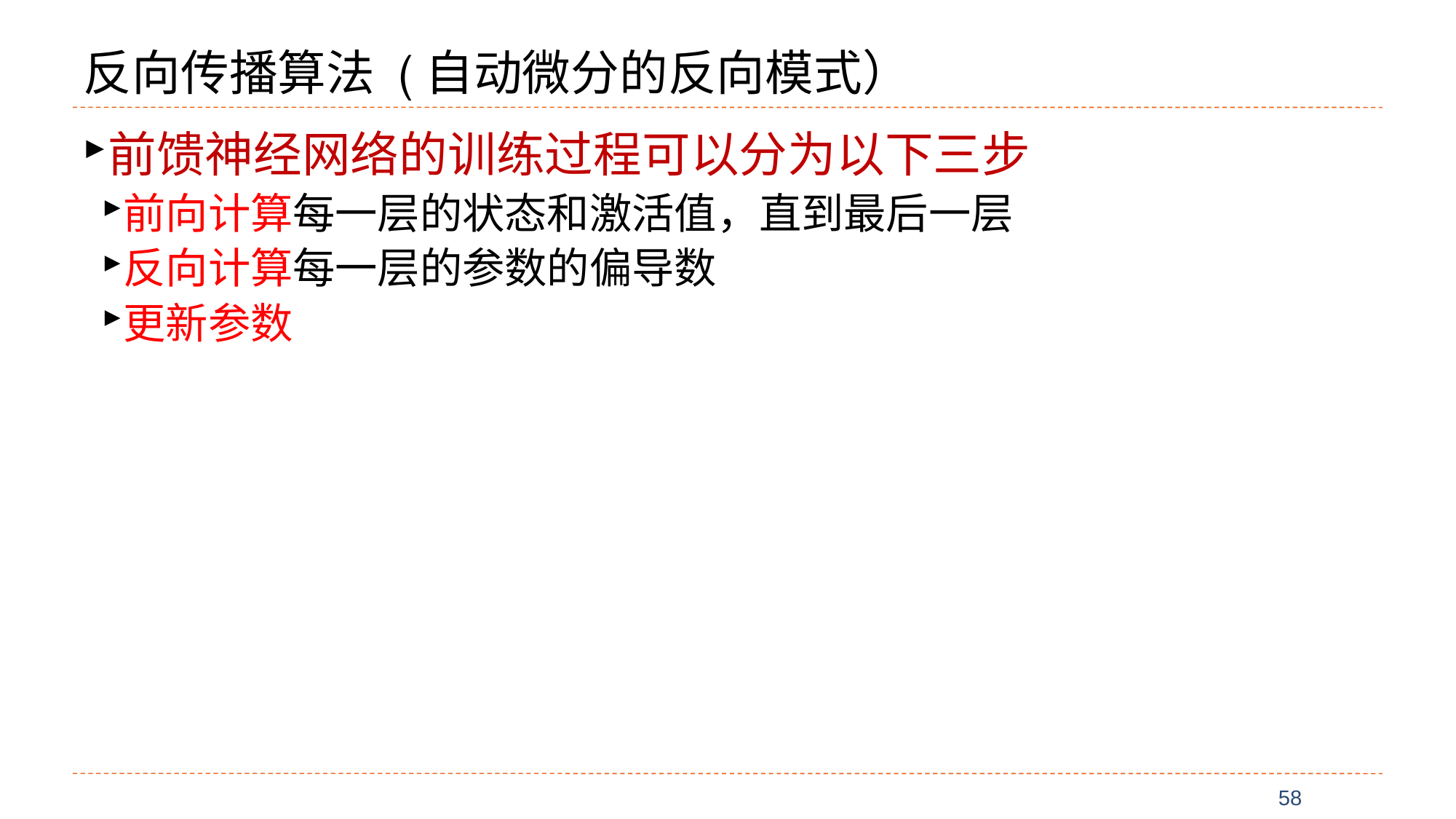

# 反向传播算法 (自动微分的反向模式）
前馈神经网络的训练过程可以分为以下三步
前向计算每一层的状态和激活值，直到最后一层
反向计算每一层的参数的偏导数
更新参数